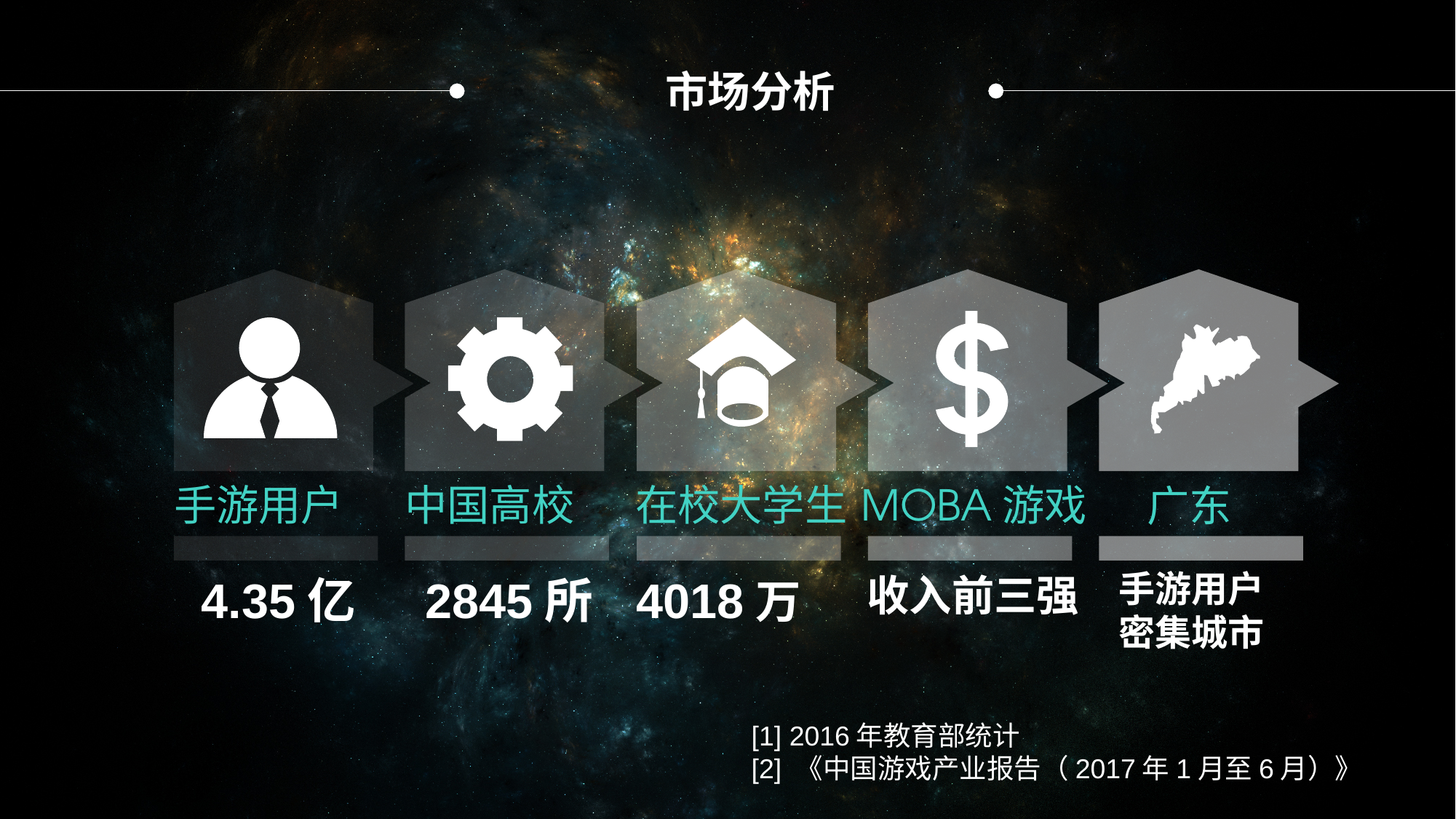

市场分析

手游用户
中国高校
在校大学生
MOBA游戏
广东

手游用户
密集城市
收入前三强
4.35亿
2845所
4018万
[1] 2016年教育部统计
[2] 《中国游戏产业报告（2017年1月至6月）》